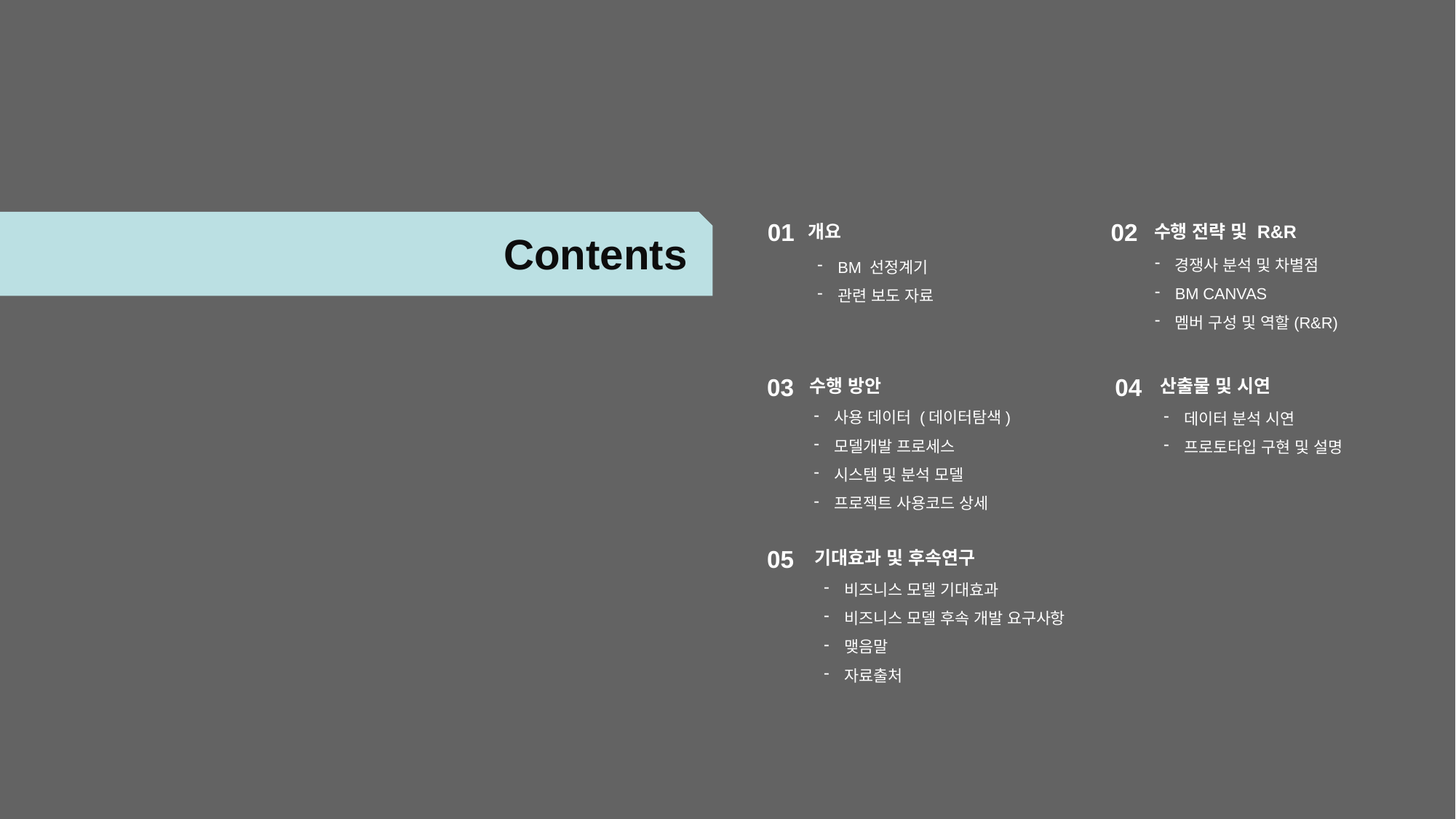

01
개요
BM 선정계기
관련 보도 자료
02
수행 전략 및 R&R
경쟁사 분석 및 차별점
BM CANVAS
멤버 구성 및 역할(R&R)
Contents
03
수행 방안
사용 데이터 (데이터탐색)
모델개발 프로세스
시스템 및 분석 모델
프로젝트 사용코드 상세
04
산출물 및 시연
데이터 분석 시연
프로토타입 구현 및 설명
05
기대효과 및 후속연구
비즈니스 모델 기대효과
비즈니스 모델 후속 개발 요구사항
맺음말
자료출처